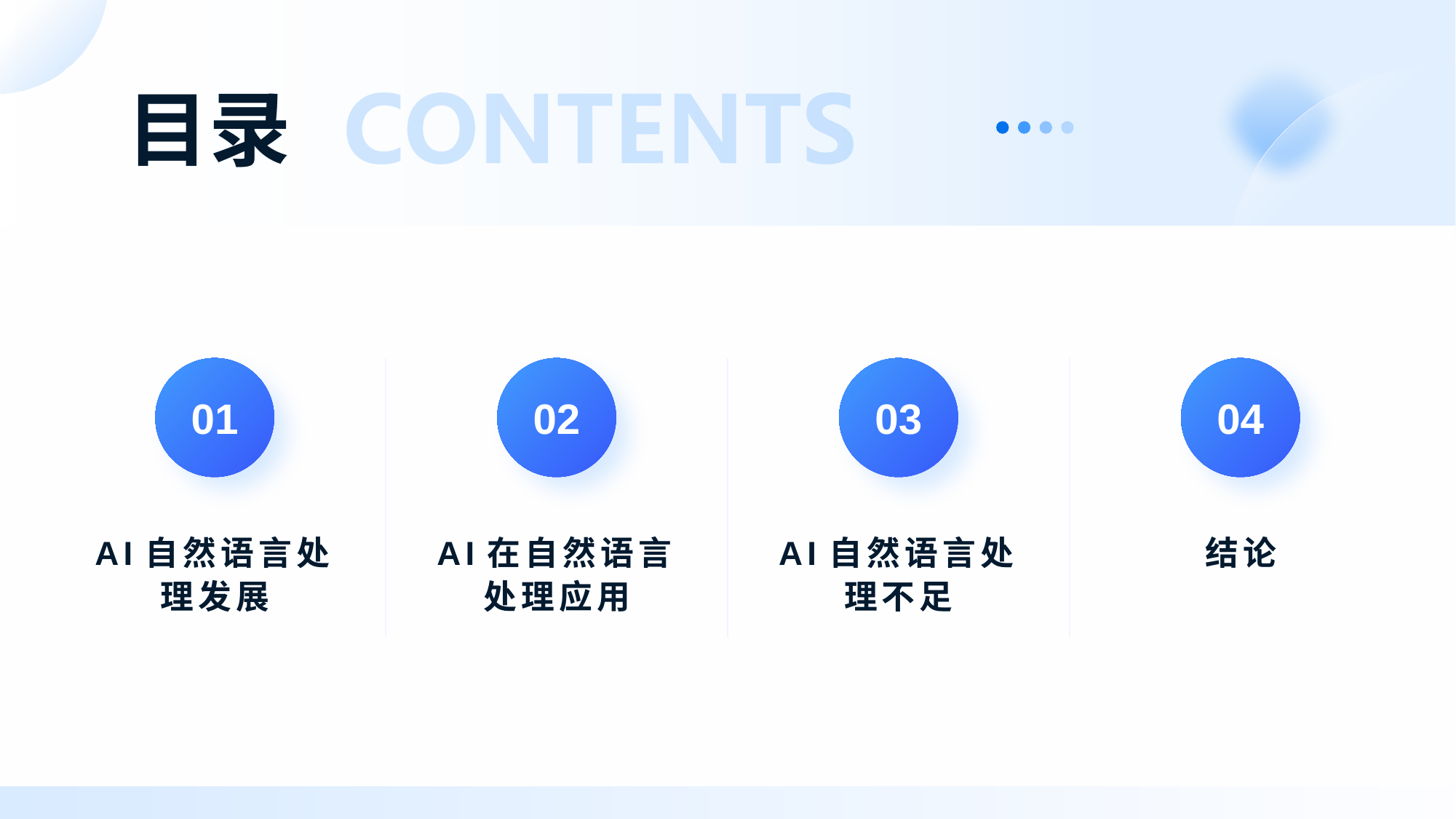

# 目录

01
02
03
04
AI自然语言处理发展
AI在自然语言处理应用
AI自然语言处理不足
结论